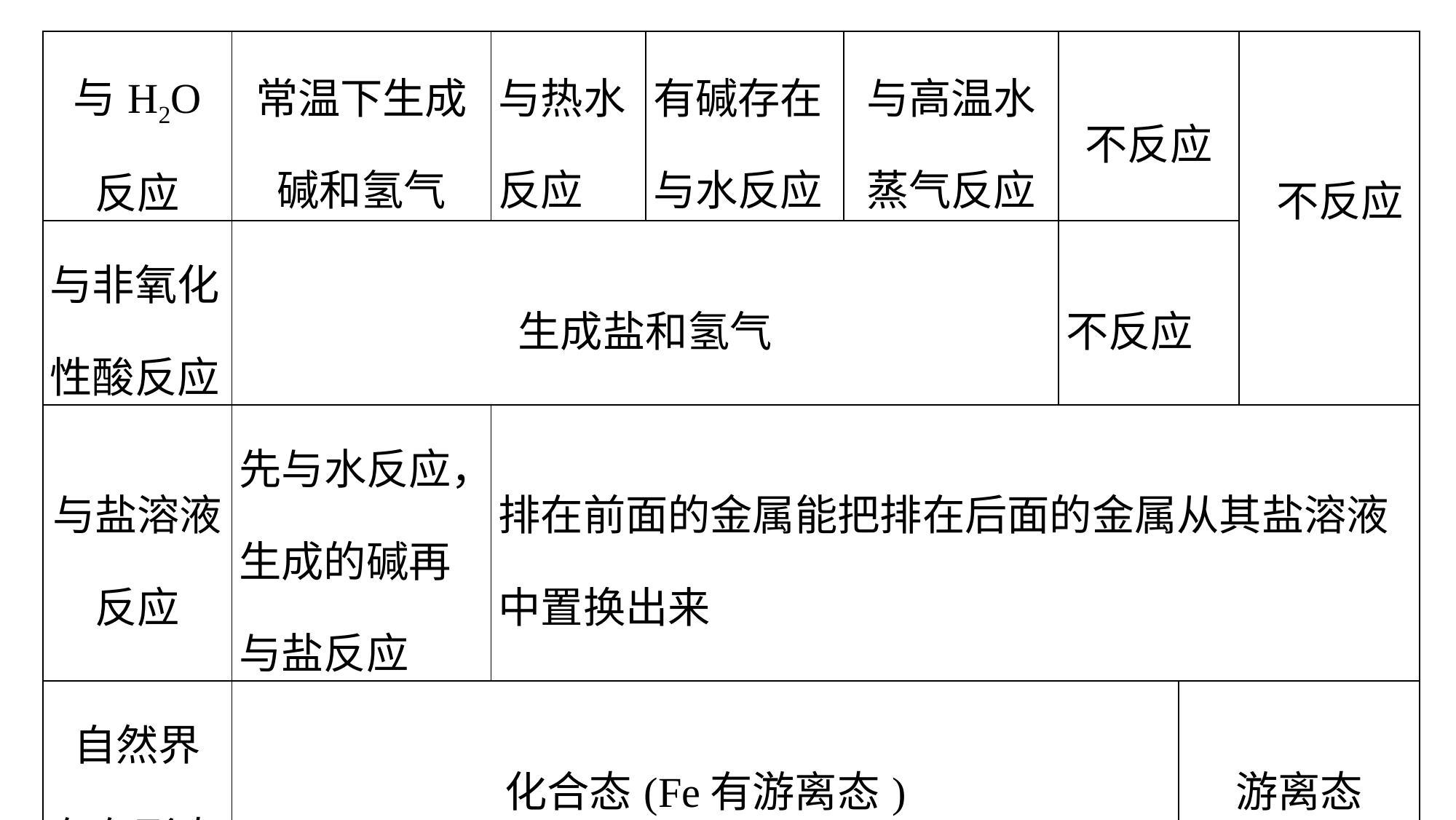

| 与H2O 反应 | 常温下生成碱和氢气 | 与热水 反应 | 有碱存在 与水反应 | 与高温水蒸气反应 | 不反应 |  | 不反应 |
| --- | --- | --- | --- | --- | --- | --- | --- |
| 与非氧化 性酸反应 | 生成盐和氢气 |  |  |  | 不反应 |  |  |
| 与盐溶液 反应 | 先与水反应，生成的碱再与盐反应 | 排在前面的金属能把排在后面的金属从其盐溶液中置换出来 |  |  |  |  |  |
| 自然界 存在形态 | 化合态(Fe有游离态) |  |  |  |  | 游离态 |  |